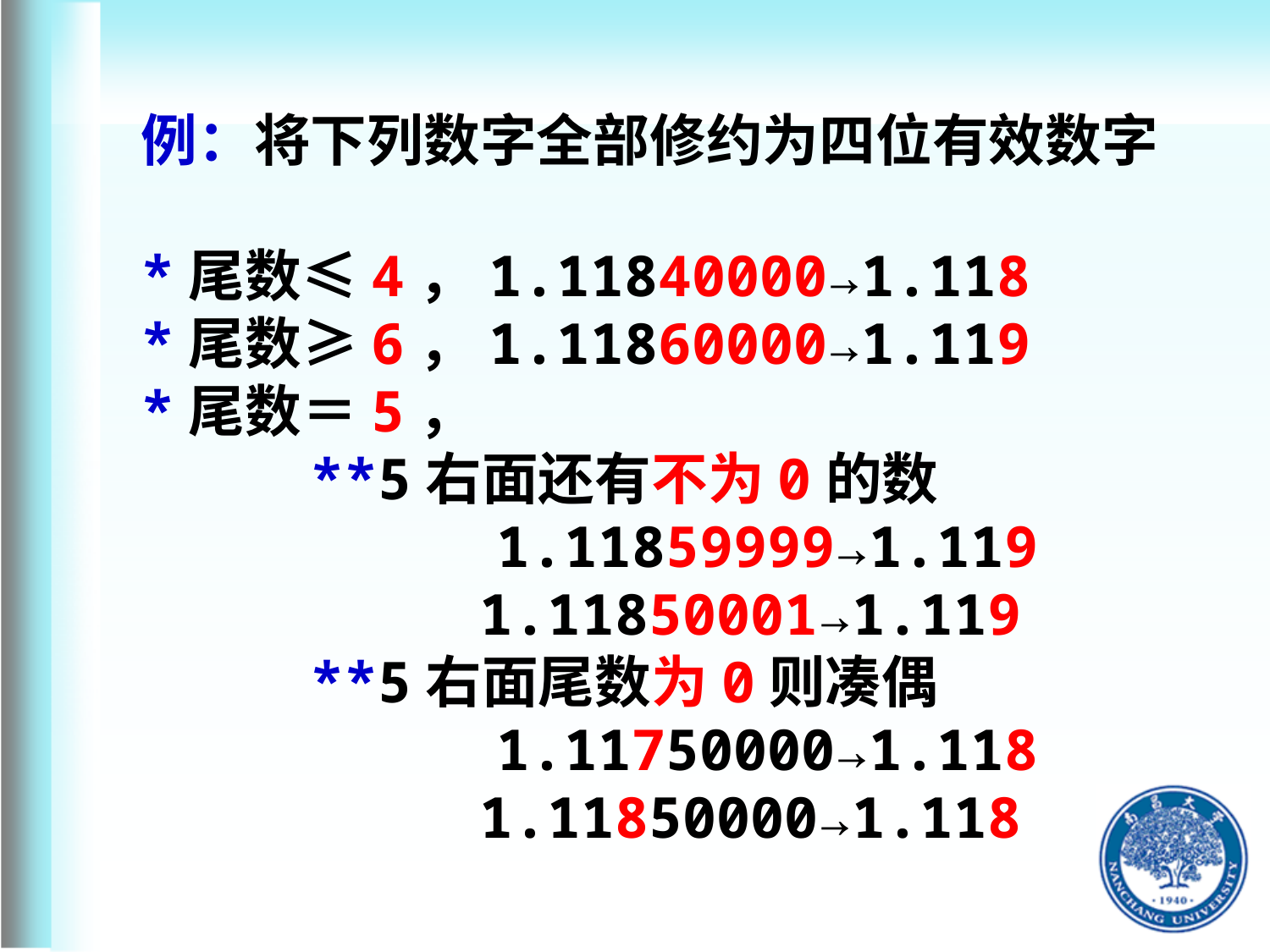

例：将下列数字全部修约为四位有效数字

*尾数≤4，1.11840000→1.118
*尾数≥6，1.11860000→1.119
*尾数＝5，
     **5右面还有不为0的数
		   1.11859999→1.119
          1.11850001→1.119
     **5右面尾数为0则凑偶
		   1.11750000→1.118
          1.11850000→1.118